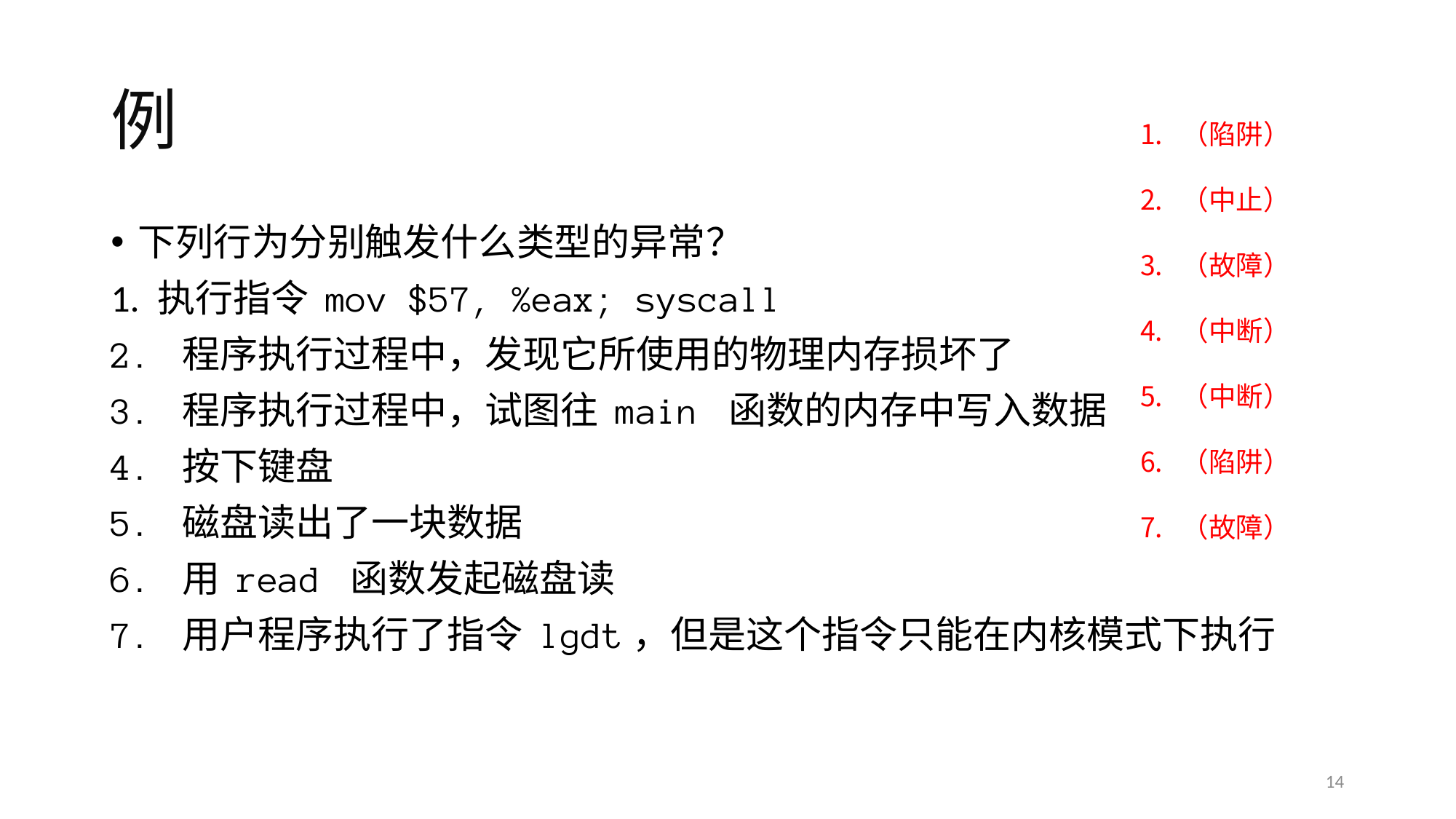

# 例
（陷阱）

（中止）

（故障）

（中断）

（中断）

（陷阱）

（故障）
下列行为分别触发什么类型的异常？
1. 执行指令 mov $57, %eax; syscall
2. 程序执行过程中，发现它所使用的物理内存损坏了
3. 程序执行过程中，试图往 main 函数的内存中写入数据
4. 按下键盘
5. 磁盘读出了一块数据
6. 用 read 函数发起磁盘读
7. 用户程序执行了指令 lgdt，但是这个指令只能在内核模式下执行
14